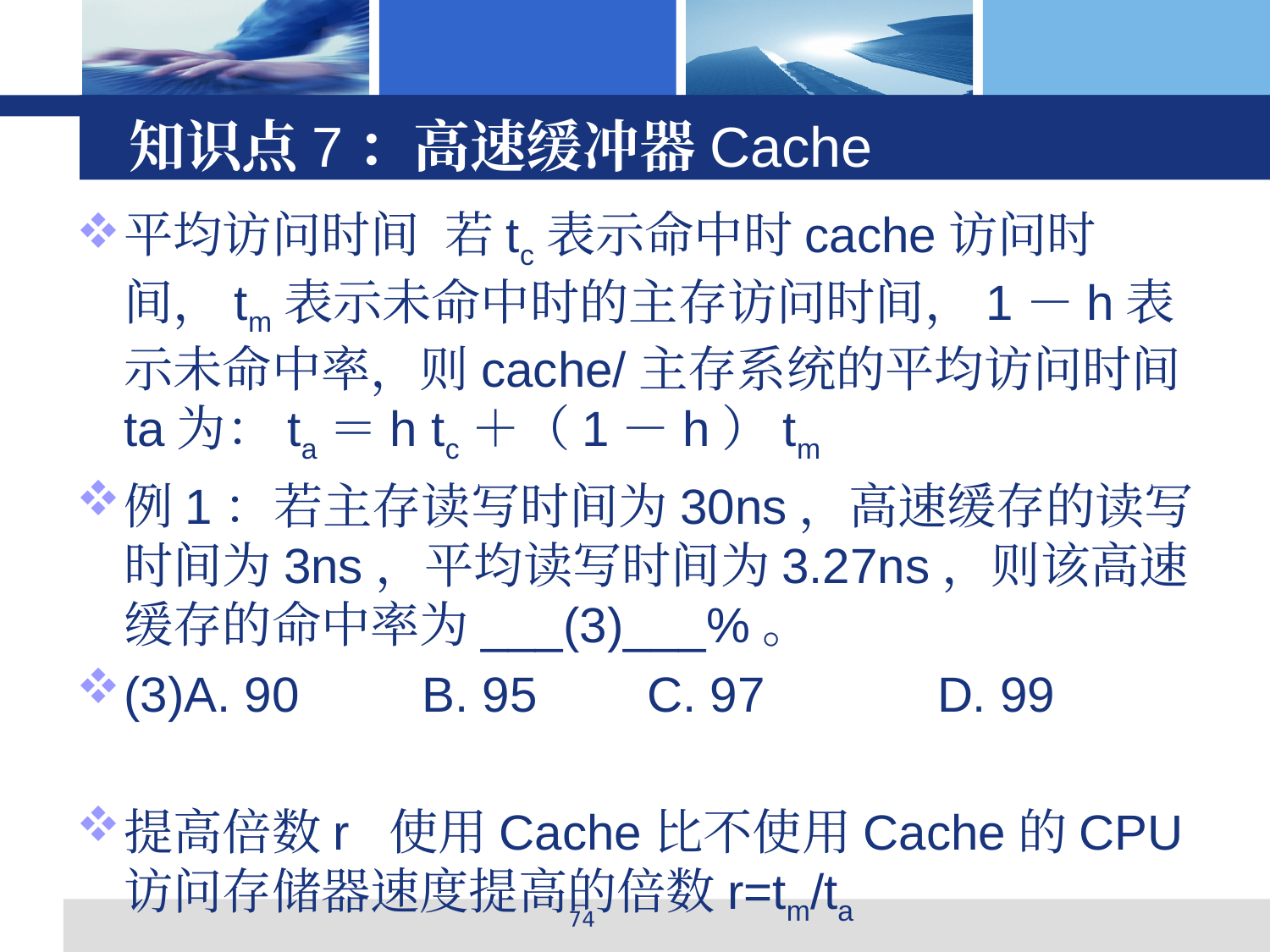

# 知识点7：高速缓冲器Cache
平均访问时间  若tc表示命中时cache访问时间，tm表示未命中时的主存访问时间，1－h表示未命中率，则cache/主存系统的平均访问时间ta为：ta＝h tc＋（1－h）tm
例1：若主存读写时间为30ns，高速缓存的读写时间为3ns，平均读写时间为3.27ns，则该高速缓存的命中率为___(3)___%。
(3)A. 90　　B. 95        C. 97　　　D. 99

提高倍数r  使用Cache比不使用Cache的CPU访问存储器速度提高的倍数r=tm/ta

74